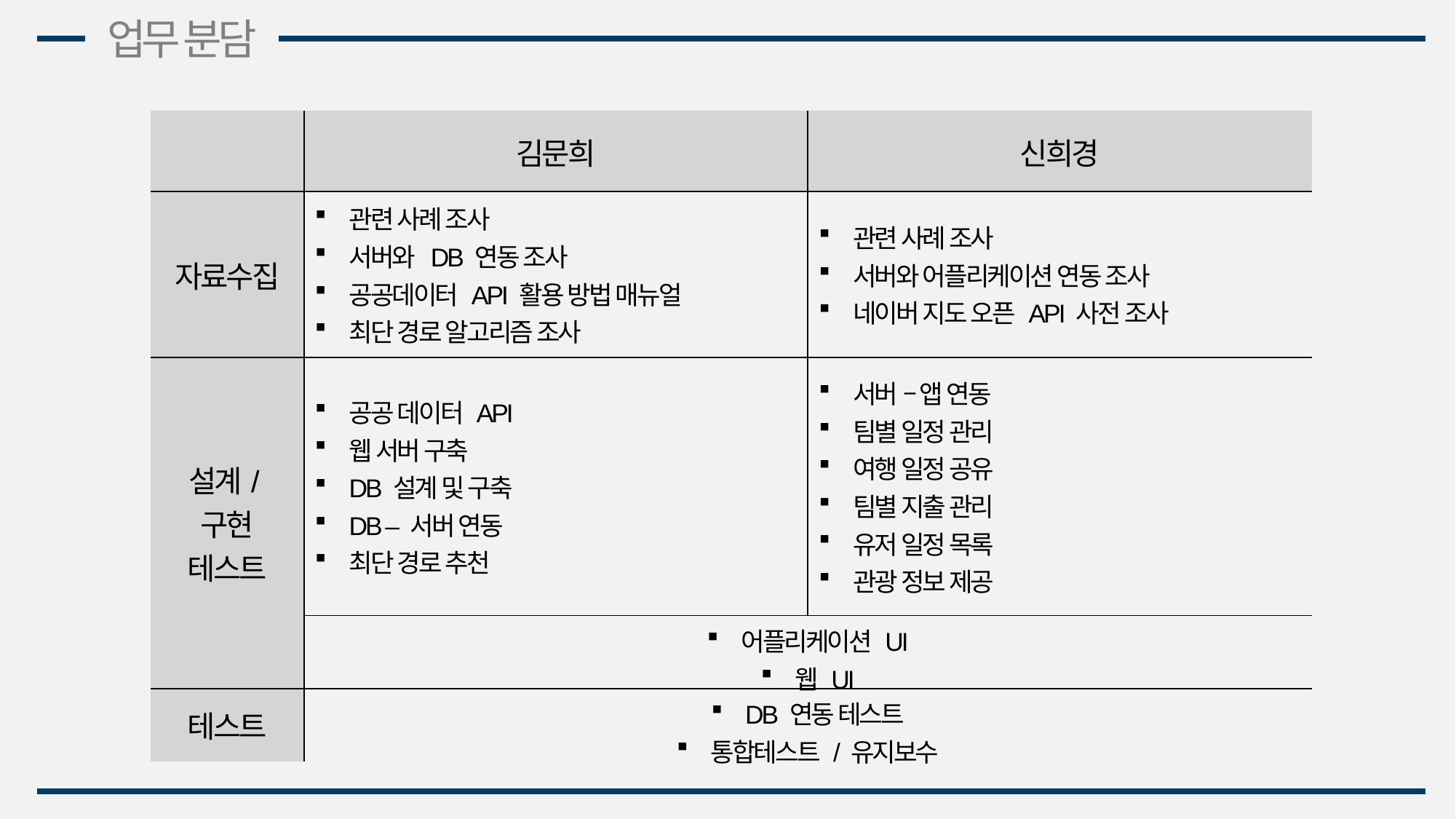

업무 분담
|  | 김문희 | 신희경 |
| --- | --- | --- |
| 자료수집 | 관련 사례 조사 서버와 DB 연동 조사 공공데이터 API 활용 방법 매뉴얼 최단 경로 알고리즘 조사 | 관련 사례 조사 서버와 어플리케이션 연동 조사 네이버 지도 오픈 API 사전 조사 |
| 설계/구현 테스트 | 공공 데이터 API 웹 서버 구축 DB 설계 및 구축 DB – 서버 연동 최단 경로 추천 | 서버 – 앱 연동 팀별 일정 관리 여행 일정 공유 팀별 지출 관리 유저 일정 목록 관광 정보 제공 |
|  | 어플리케이션 UI 웹 UI |  |
| 테스트 | DB 연동 테스트 통합테스트 / 유지보수 |  |